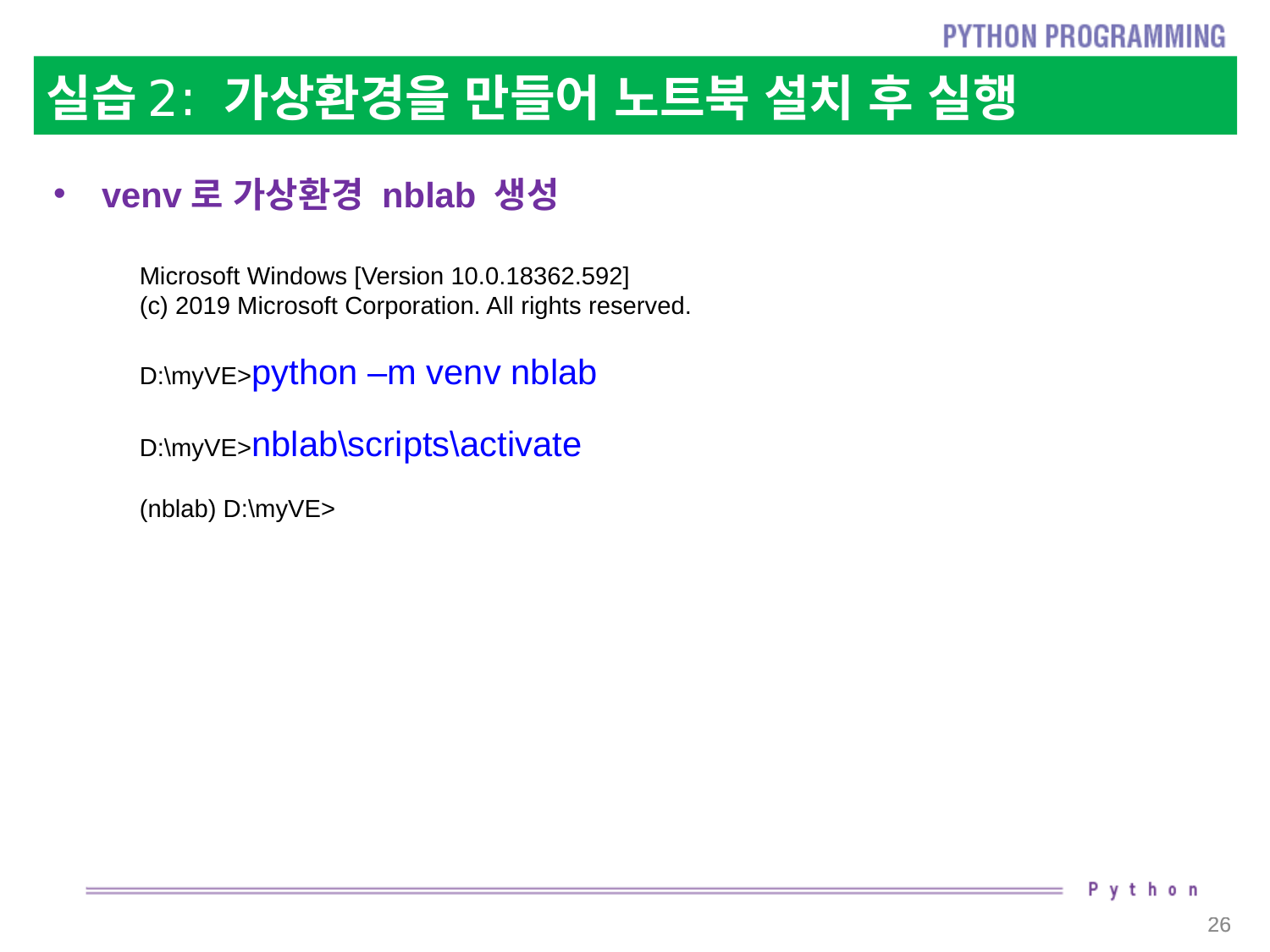

# 실습2: 가상환경을 만들어 노트북 설치 후 실행
venv로 가상환경 nblab 생성
Microsoft Windows [Version 10.0.18362.592]
(c) 2019 Microsoft Corporation. All rights reserved.

D:\myVE>python –m venv nblab

D:\myVE>nblab\scripts\activate

(nblab) D:\myVE>
26